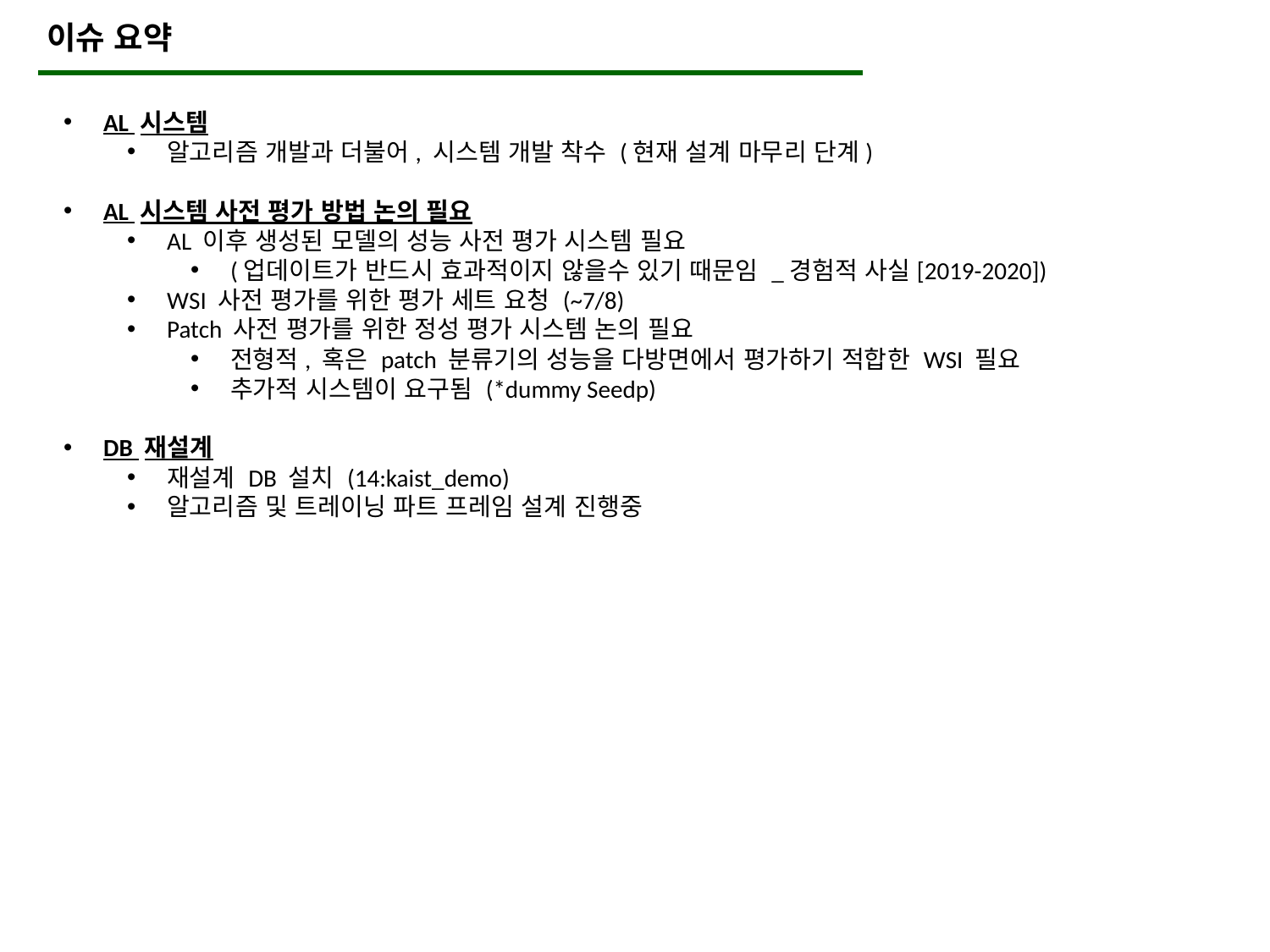

이슈 요약
AL 시스템
알고리즘 개발과 더불어, 시스템 개발 착수 (현재 설계 마무리 단계)

AL 시스템 사전 평가 방법 논의 필요
AL 이후 생성된 모델의 성능 사전 평가 시스템 필요
(업데이트가 반드시 효과적이지 않을수 있기 때문임 _경험적 사실[2019-2020])
WSI 사전 평가를 위한 평가 세트 요청 (~7/8)
Patch 사전 평가를 위한 정성 평가 시스템 논의 필요
전형적, 혹은 patch 분류기의 성능을 다방면에서 평가하기 적합한 WSI 필요
추가적 시스템이 요구됨 (*dummy Seedp)

DB 재설계
재설계 DB 설치 (14:kaist_demo)
알고리즘 및 트레이닝 파트 프레임 설계 진행중